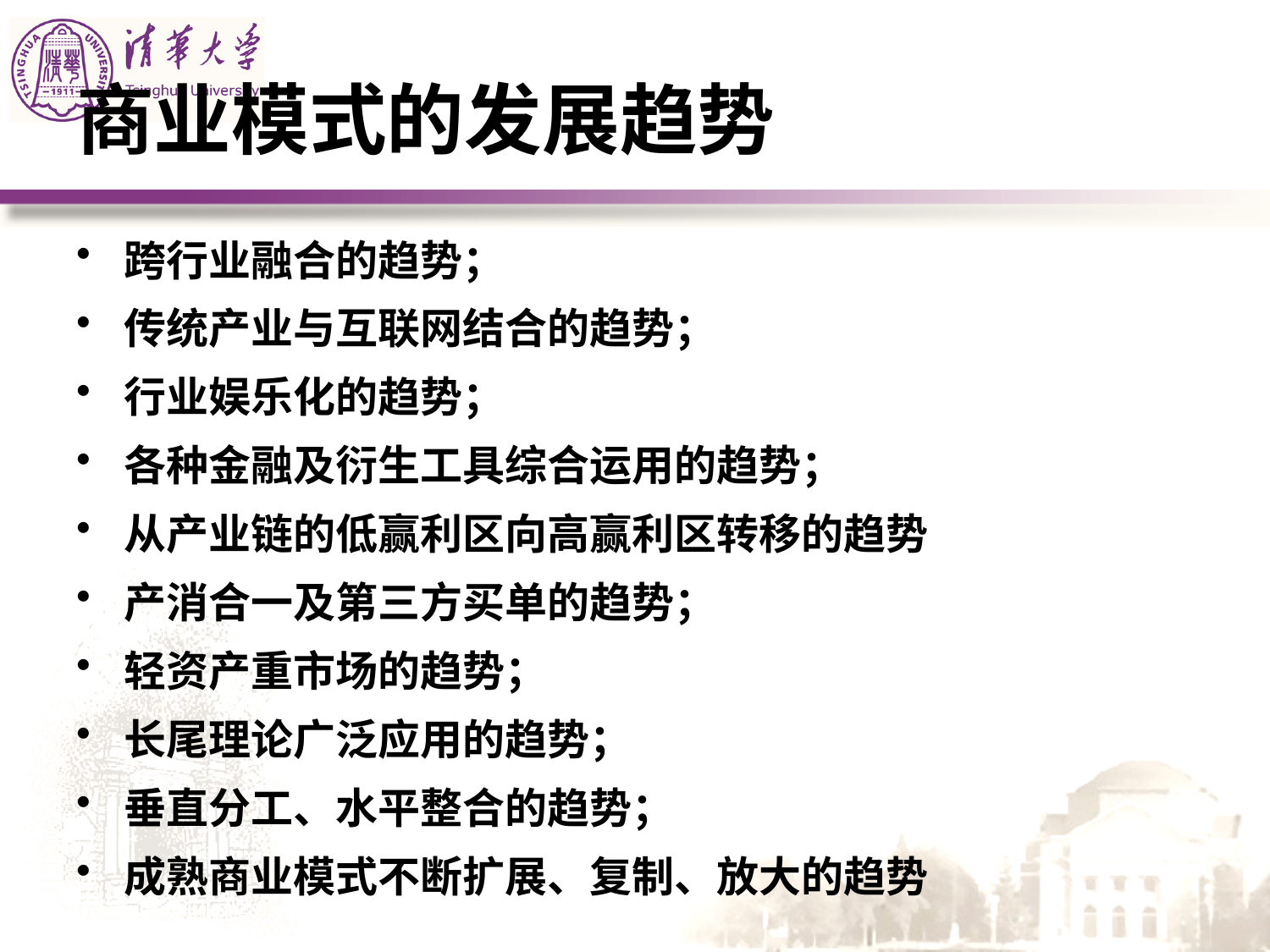

# 商业模式的发展趋势
跨行业融合的趋势；
传统产业与互联网结合的趋势；
行业娱乐化的趋势；
各种金融及衍生工具综合运用的趋势；
从产业链的低赢利区向高赢利区转移的趋势
产消合一及第三方买单的趋势；
轻资产重市场的趋势；
长尾理论广泛应用的趋势；
垂直分工、水平整合的趋势；
成熟商业模式不断扩展、复制、放大的趋势